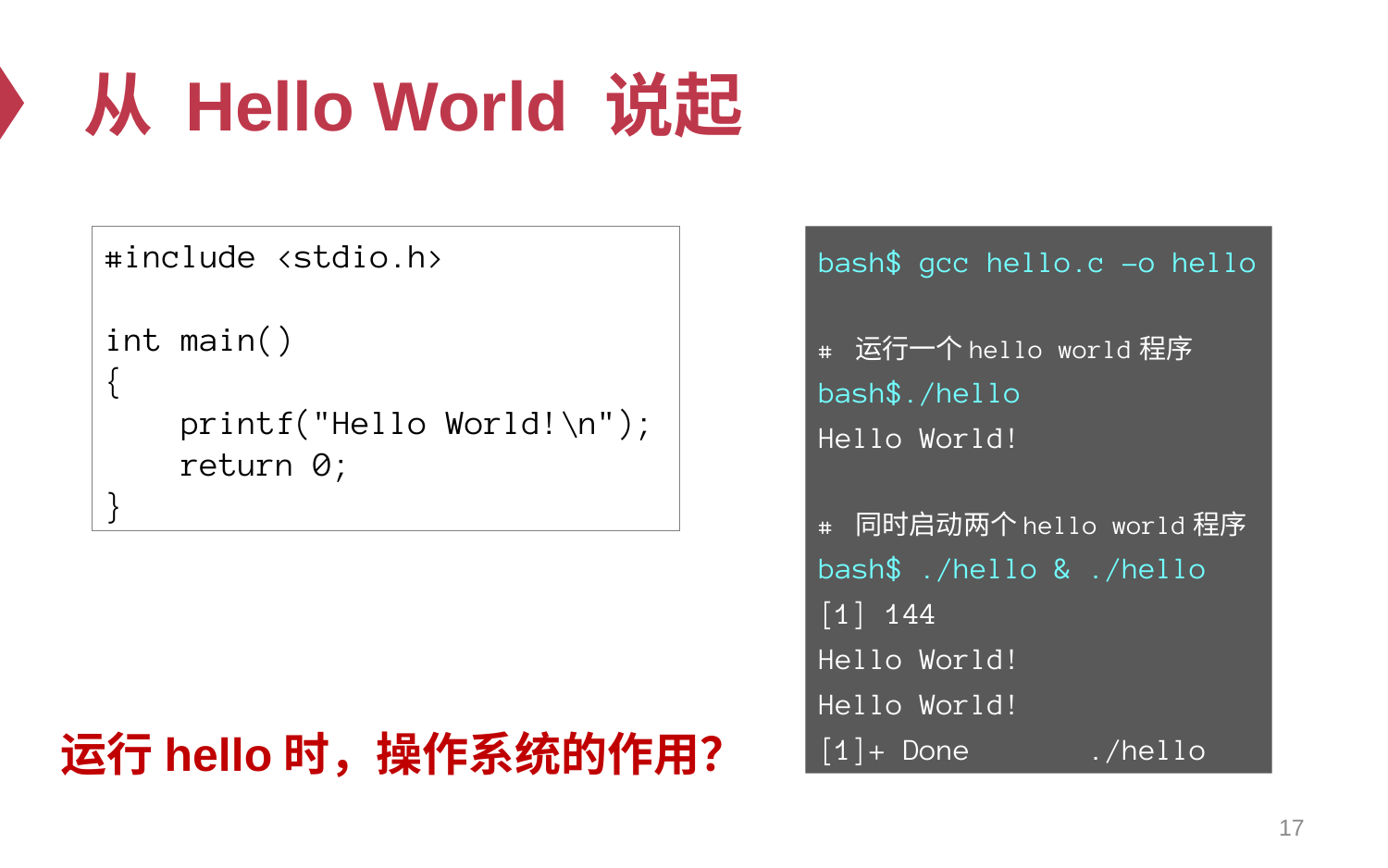

# 从 Hello World 说起
#include <stdio.h>

int main()
{
    printf("Hello World!\n");
    return 0;
}
bash$ gcc hello.c -o hello

# 运行一个hello world程序
bash$./hello
Hello World!

# 同时启动两个hello world程序
bash$ ./hello & ./hello
[1] 144
Hello World!
Hello World!
[1]+ Done       ./hello
运行hello时，操作系统的作用？
17